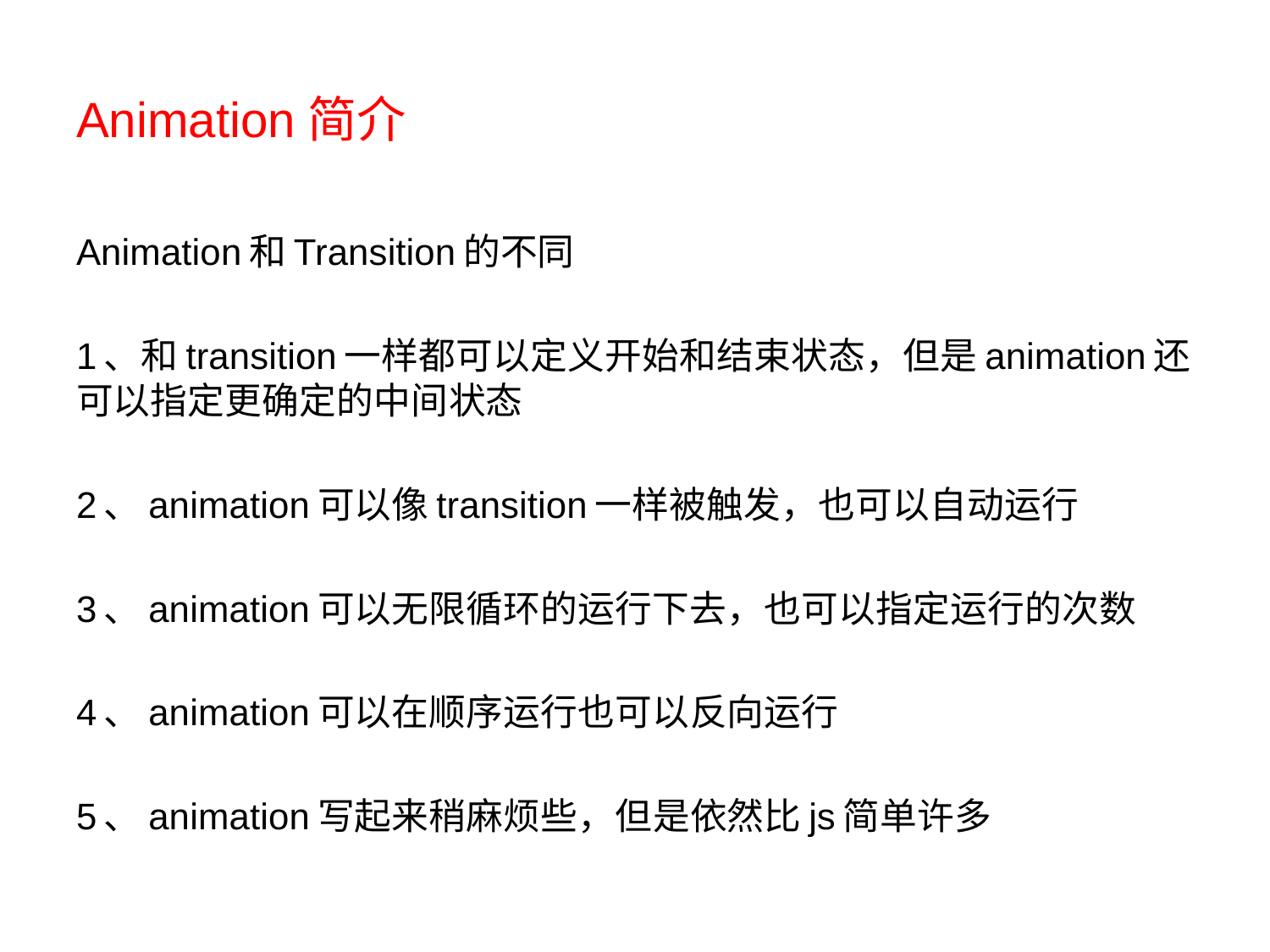

# Animation简介
Animation和Transition的不同

1、和transition一样都可以定义开始和结束状态，但是animation还可以指定更确定的中间状态

2、animation可以像transition一样被触发，也可以自动运行

3、animation可以无限循环的运行下去，也可以指定运行的次数

4、animation可以在顺序运行也可以反向运行

5、animation写起来稍麻烦些，但是依然比js简单许多